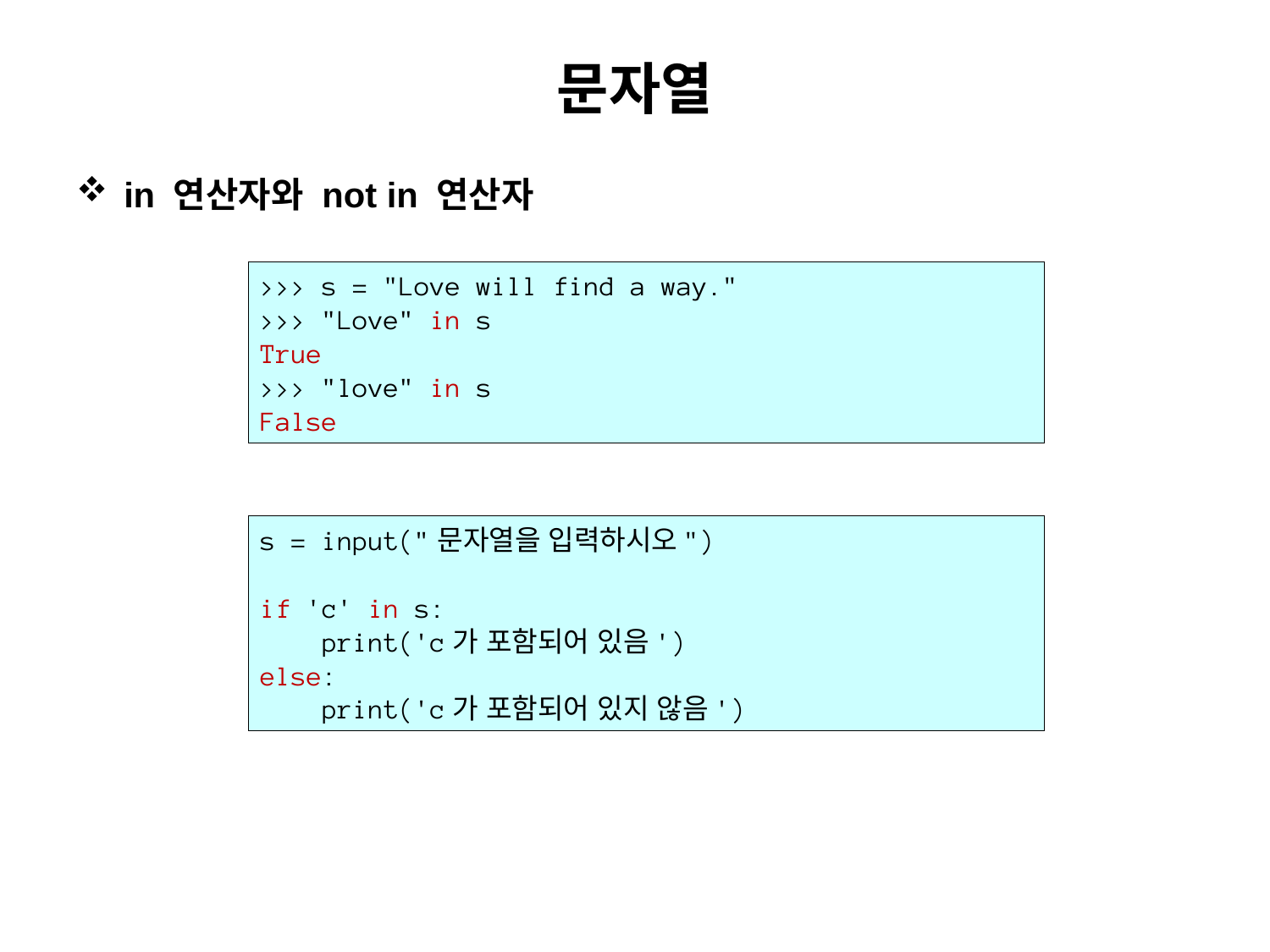

# 문자열
in 연산자와 not in 연산자

>>> s = "Love will find a way."
>>> "Love" in s
True
>>> "love" in s
False
s = input("문자열을 입력하시오")

if 'c' in s:
    print('c가 포함되어 있음')
else:
    print('c가 포함되어 있지 않음')